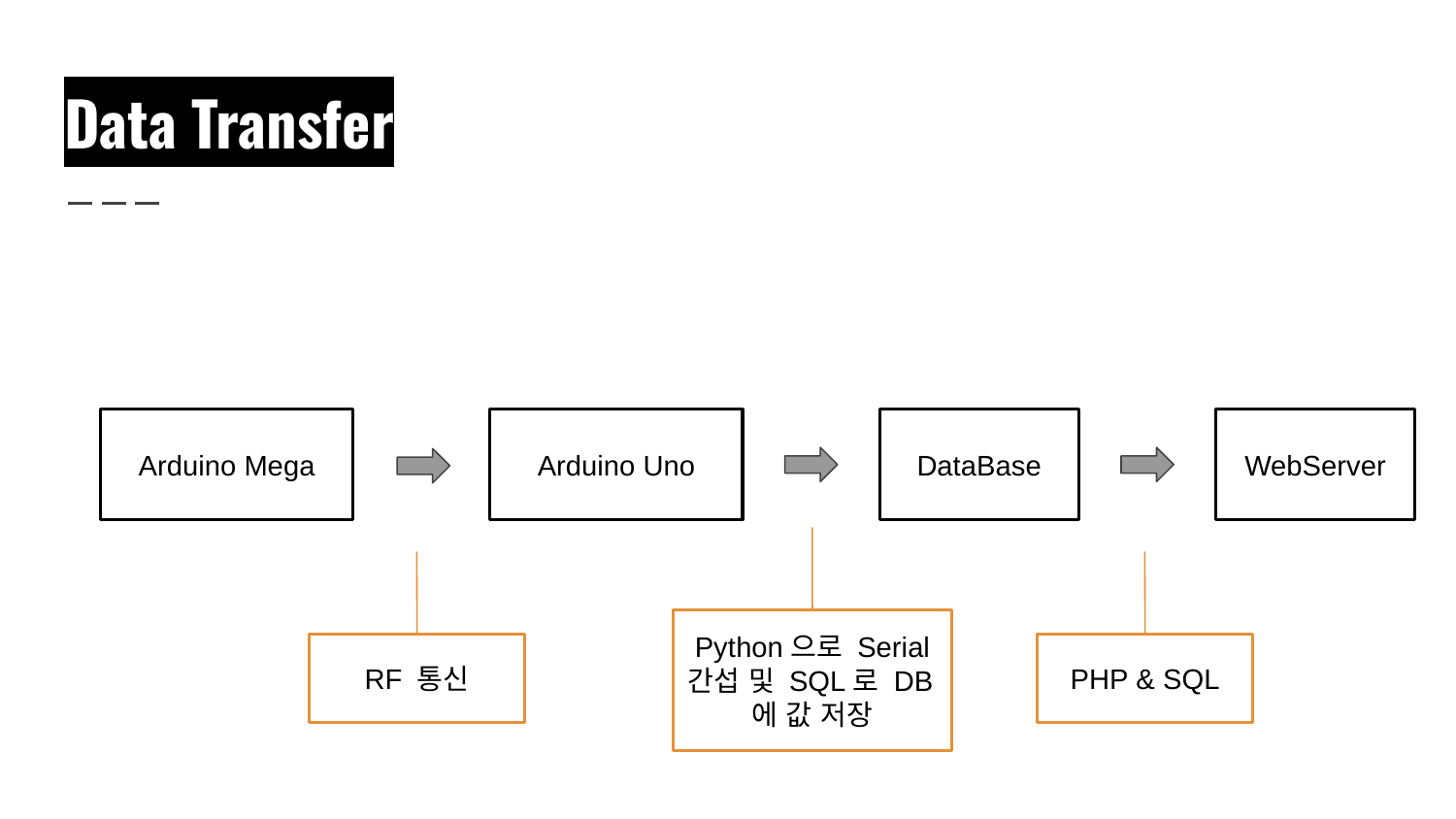

# Data Transfer
Arduino Mega
Arduino Uno
DataBase
WebServer

Python으로 Serial 간섭 및 SQL로 DB에 값 저장
RF 통신
PHP & SQL